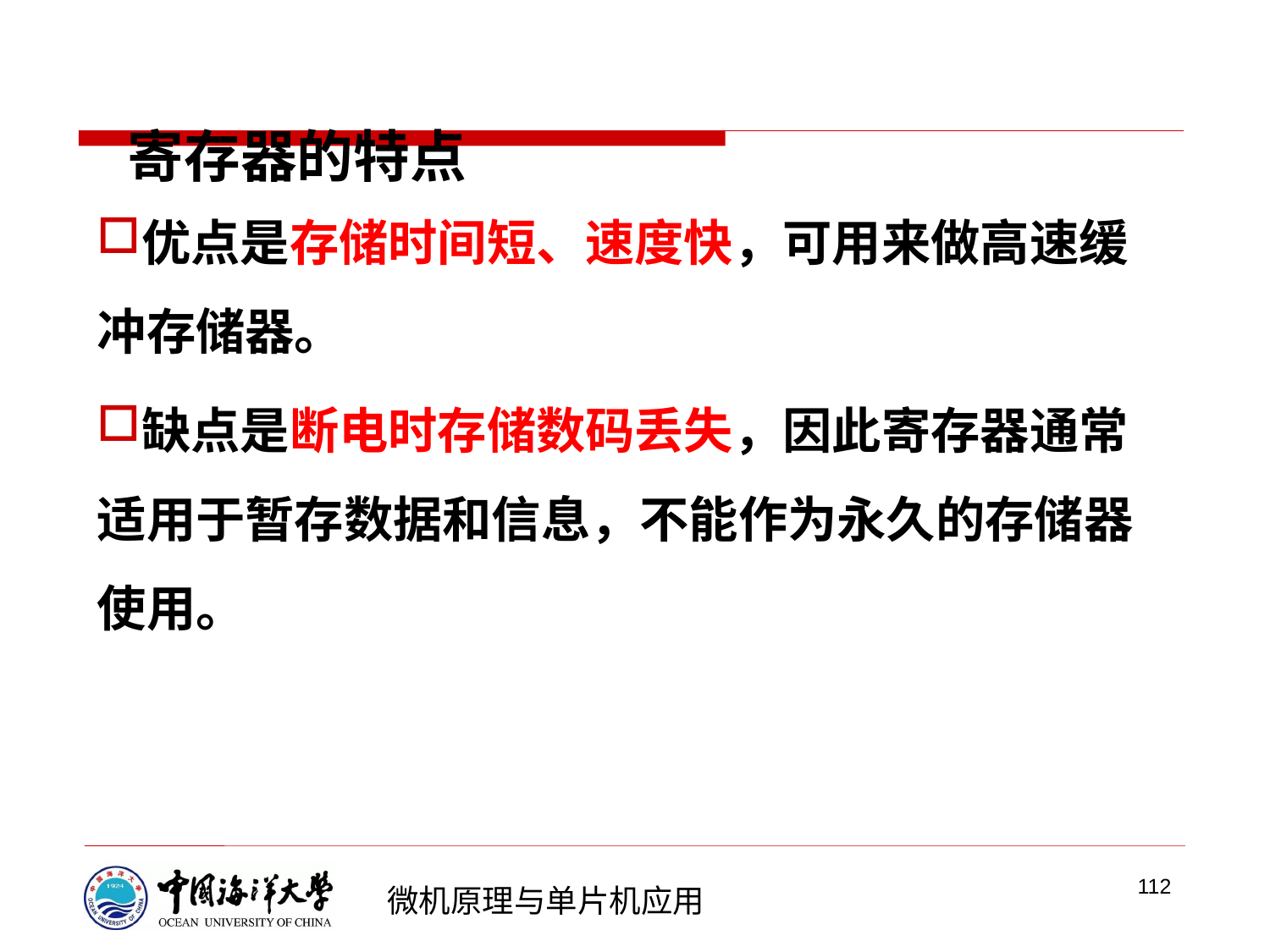

# 寄存器的特点
优点是存储时间短、速度快，可用来做高速缓冲存储器。
缺点是断电时存储数码丢失，因此寄存器通常适用于暂存数据和信息，不能作为永久的存储器使用。

112